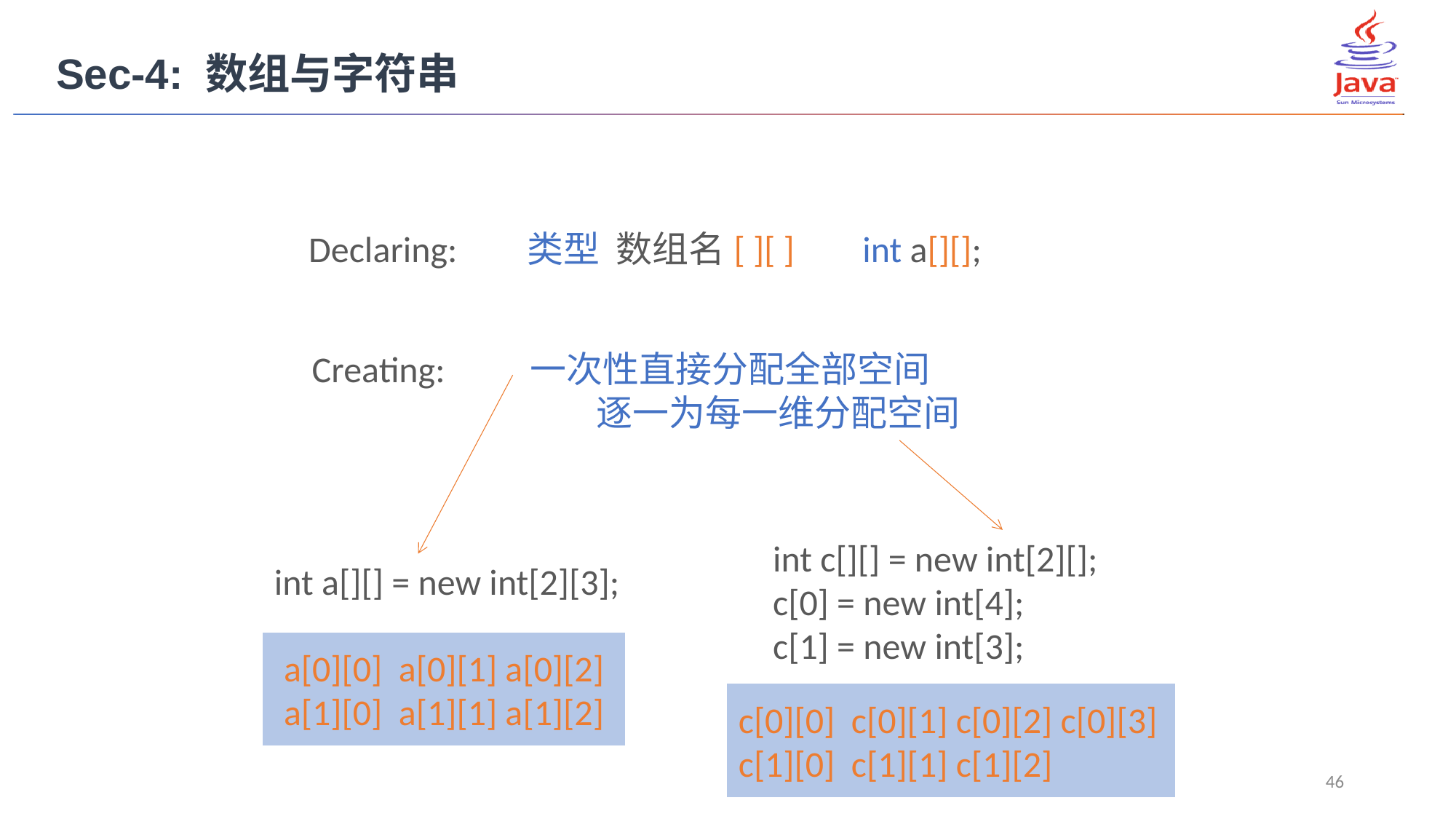

Sec-4: 数组与字符串
Declaring:	类型  数组名[ ][ ]	 int a[][];
Creating:	一次性直接分配全部空间
		       逐一为每一维分配空间
int c[][] = new int[2][];
c[0] = new int[4];
c[1] = new int[3];
int a[][] = new int[2][3];
a[0][0]  a[0][1] a[0][2]
a[1][0]  a[1][1] a[1][2]
c[0][0]  c[0][1] c[0][2] c[0][3]
c[1][0]  c[1][1] c[1][2]
46